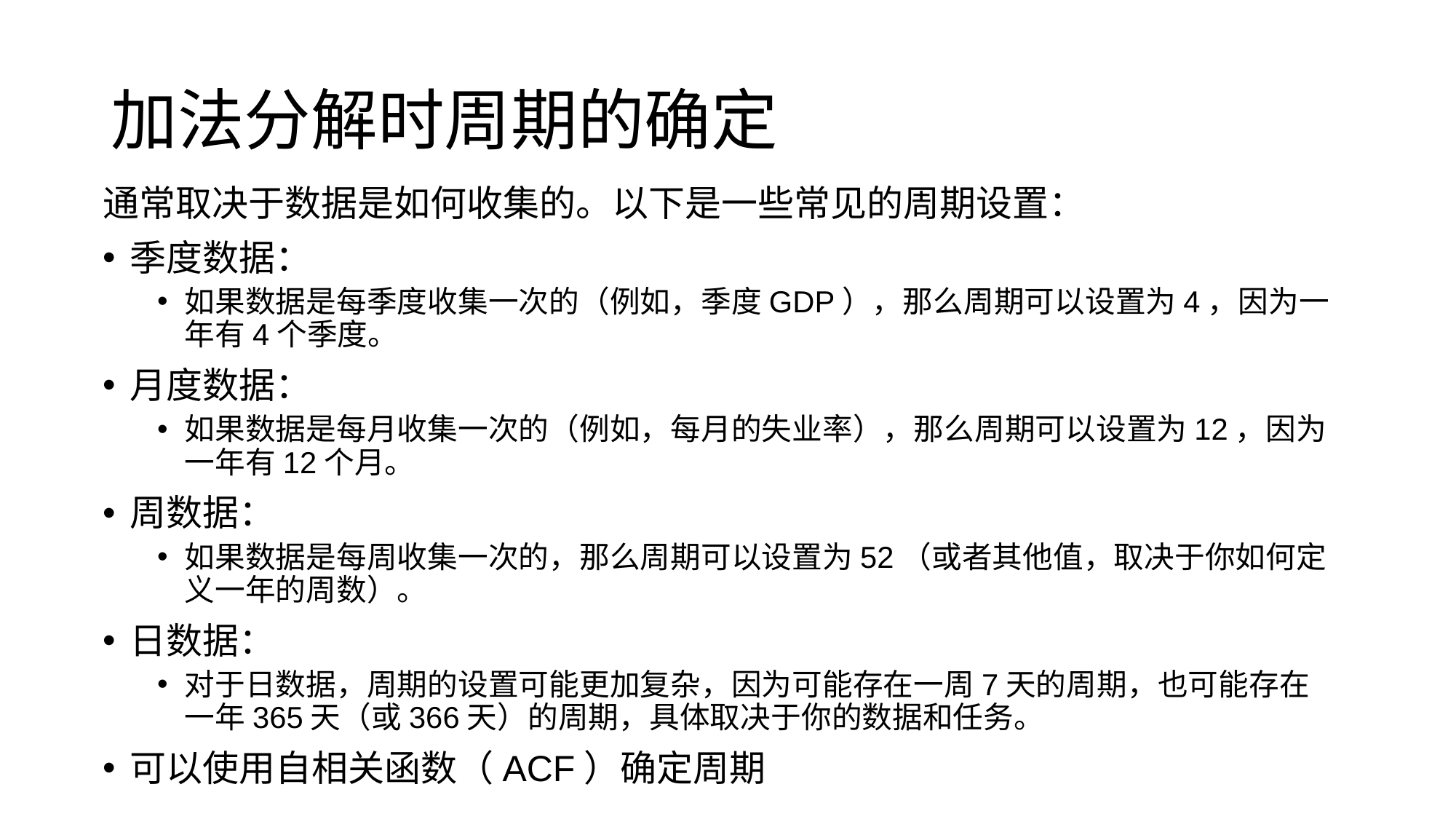

# 加法分解时周期的确定
通常取决于数据是如何收集的。以下是一些常见的周期设置：
季度数据：
如果数据是每季度收集一次的（例如，季度GDP），那么周期可以设置为4，因为一年有4个季度。
月度数据：
如果数据是每月收集一次的（例如，每月的失业率），那么周期可以设置为12，因为一年有12个月。
周数据：
如果数据是每周收集一次的，那么周期可以设置为52（或者其他值，取决于你如何定义一年的周数）。
日数据：
对于日数据，周期的设置可能更加复杂，因为可能存在一周7天的周期，也可能存在一年365天（或366天）的周期，具体取决于你的数据和任务。
可以使用自相关函数（ACF）确定周期